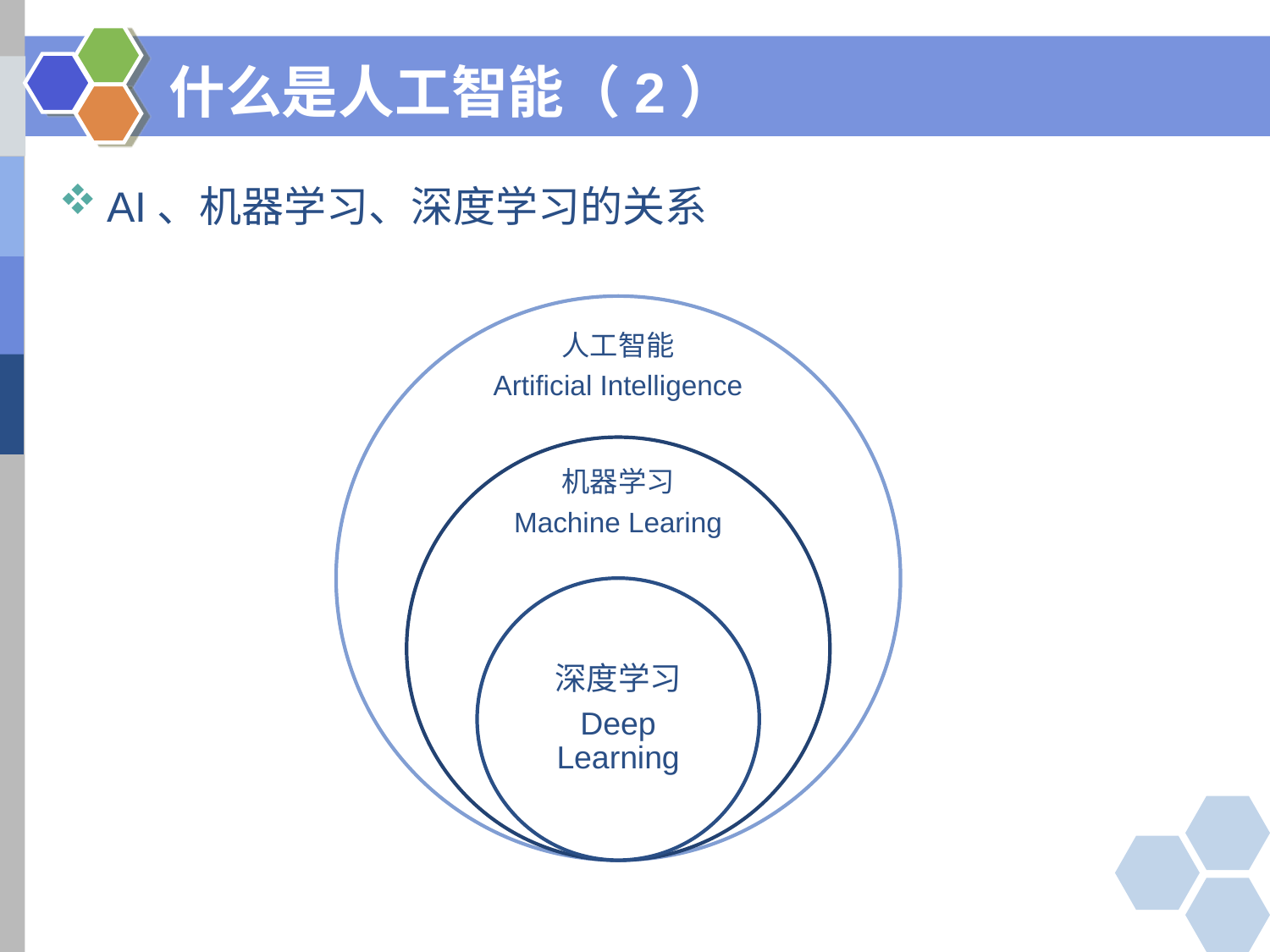

# 什么是人工智能（2）
AI、机器学习、深度学习的关系

人工智能
Artificial Intelligence
机器学习
Machine Learing
深度学习
Deep Learning